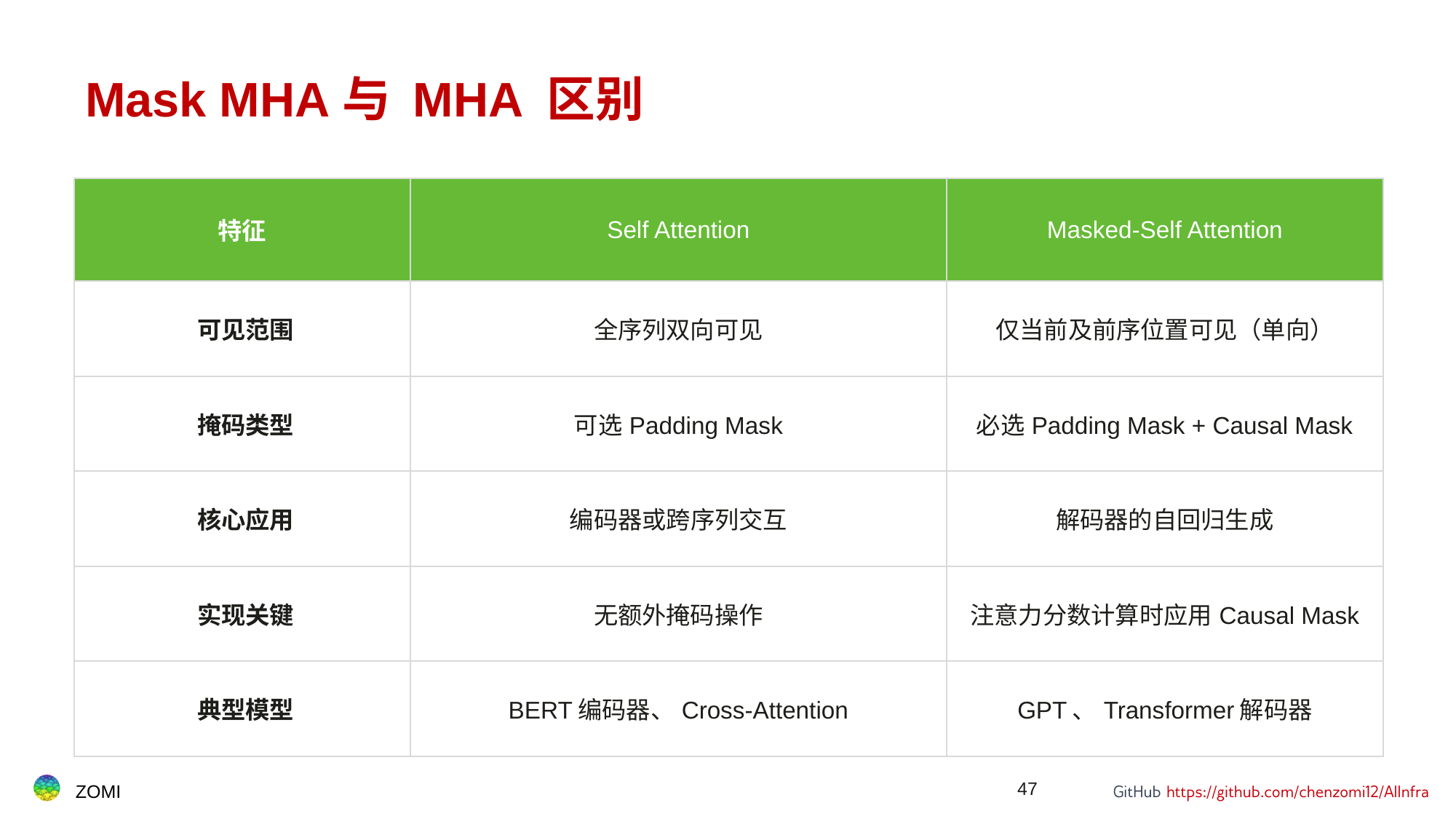

# Mask MHA与 MHA 区别

| 特征​​ | Self Attention​​ | ​​Masked-Self Attention​​ |
| --- | --- | --- |
| ​​可见范围​​ | 全序列双向可见 | 仅当前及前序位置可见（单向） |
| ​​掩码类型​​ | 可选Padding Mask | 必选Padding Mask + Causal Mask |
| ​​核心应用​​ | 编码器或跨序列交互 | 解码器的自回归生成 |
| ​​实现关键​​ | 无额外掩码操作 | 注意力分数计算时应用Causal Mask |
| ​​典型模型​​ | BERT编码器、Cross-Attention | GPT、Transformer解码器 |